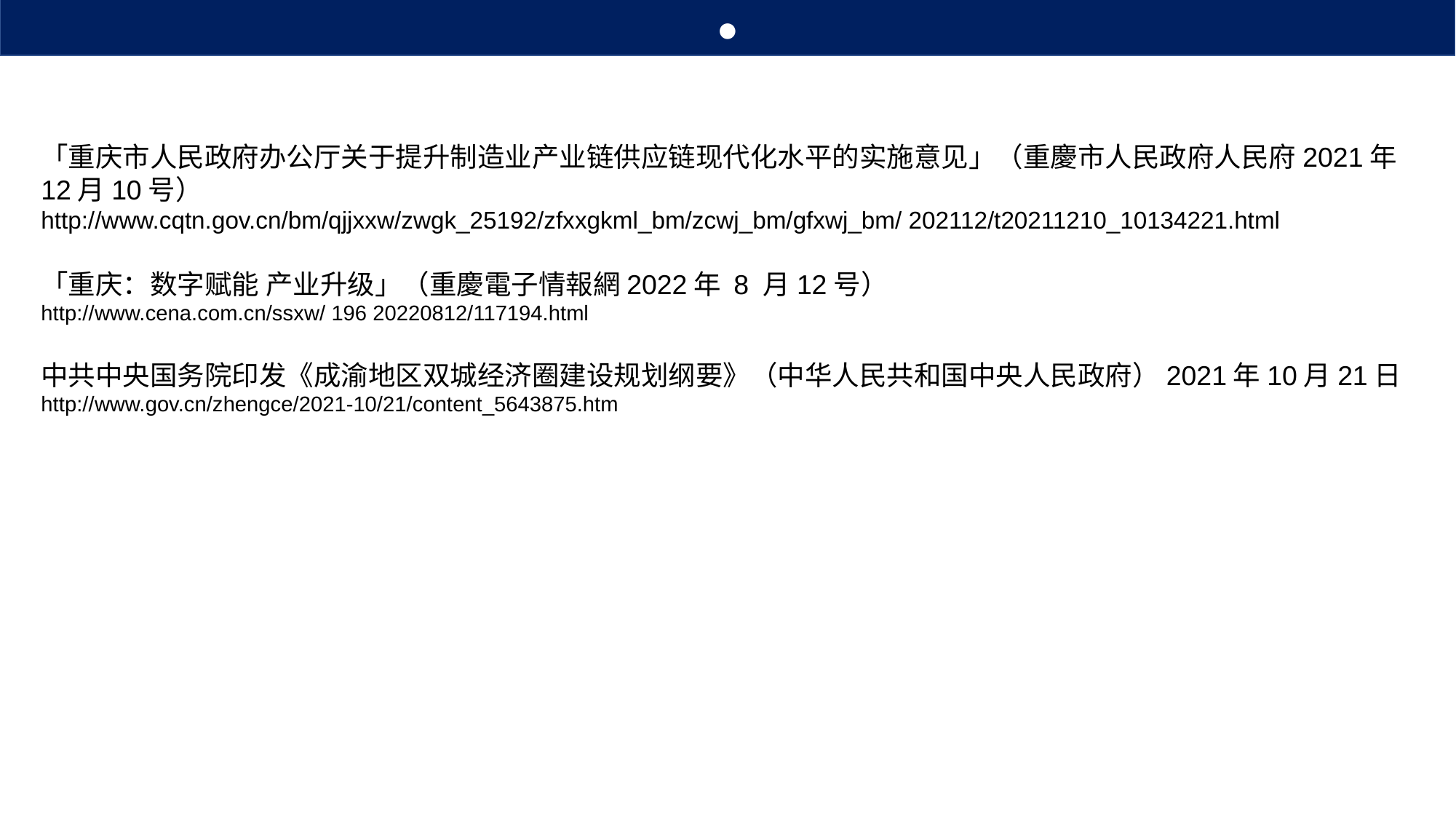

●
「重庆市人民政府办公厅关于提升制造业产业链供应链现代化水平的实施意见」（重慶市人民政府人民府2021年 12月10号）
http://www.cqtn.gov.cn/bm/qjjxxw/zwgk_25192/zfxxgkml_bm/zcwj_bm/gfxwj_bm/ 202112/t20211210_10134221.html

「重庆：数字赋能 产业升级」（重慶電子情報網2022年 8 月12号）
http://www.cena.com.cn/ssxw/ 196 20220812/117194.html

中共中央国务院印发《成渝地区双城经济圈建设规划纲要》（中华人民共和国中央人民政府）2021年10月21日　 http://www.gov.cn/zhengce/2021-10/21/content_5643875.htm